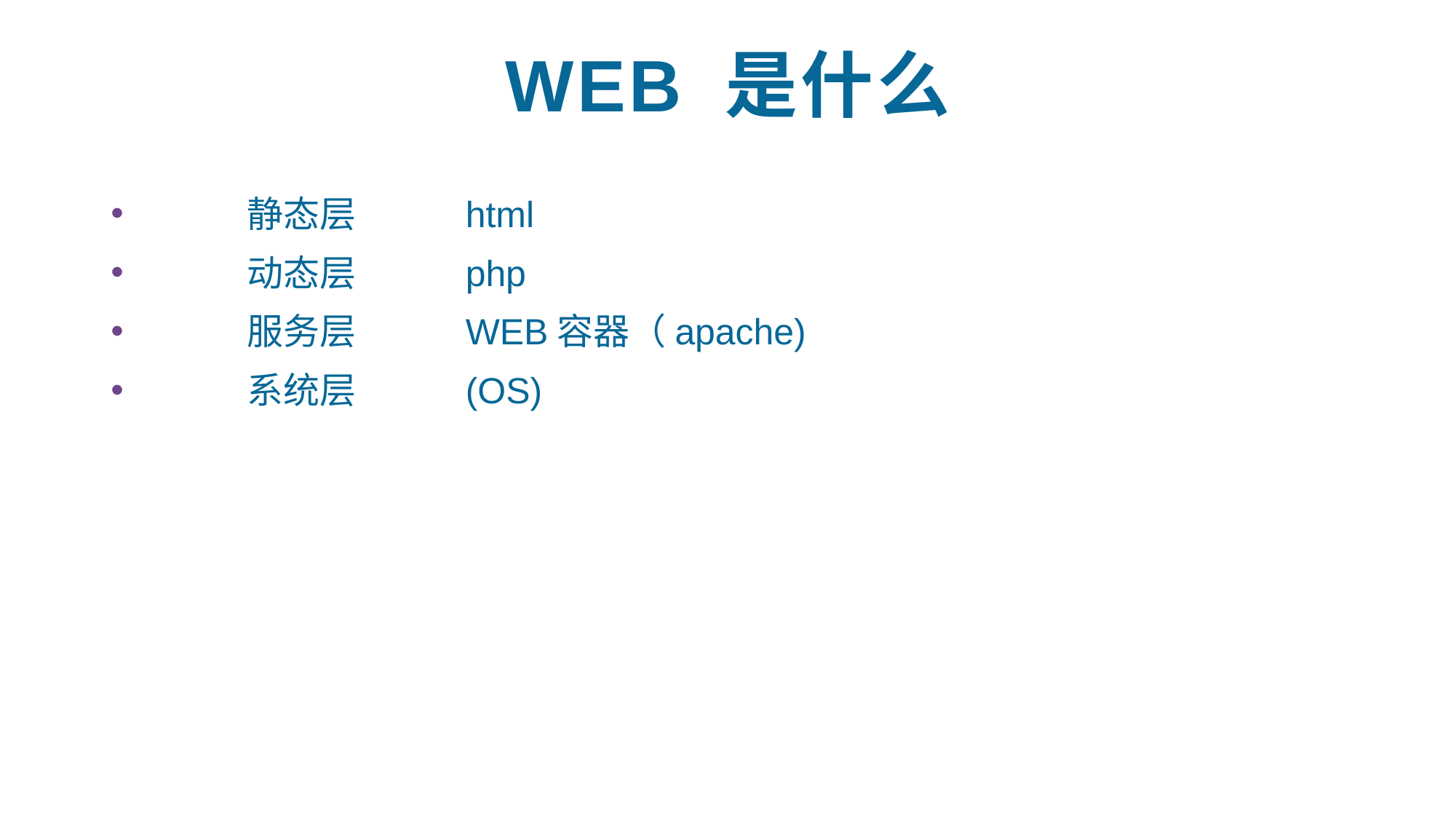

# WEB 是什么
	静态层  	html
	动态层	php
	服务层	WEB容器（apache)
	系统层	(OS)